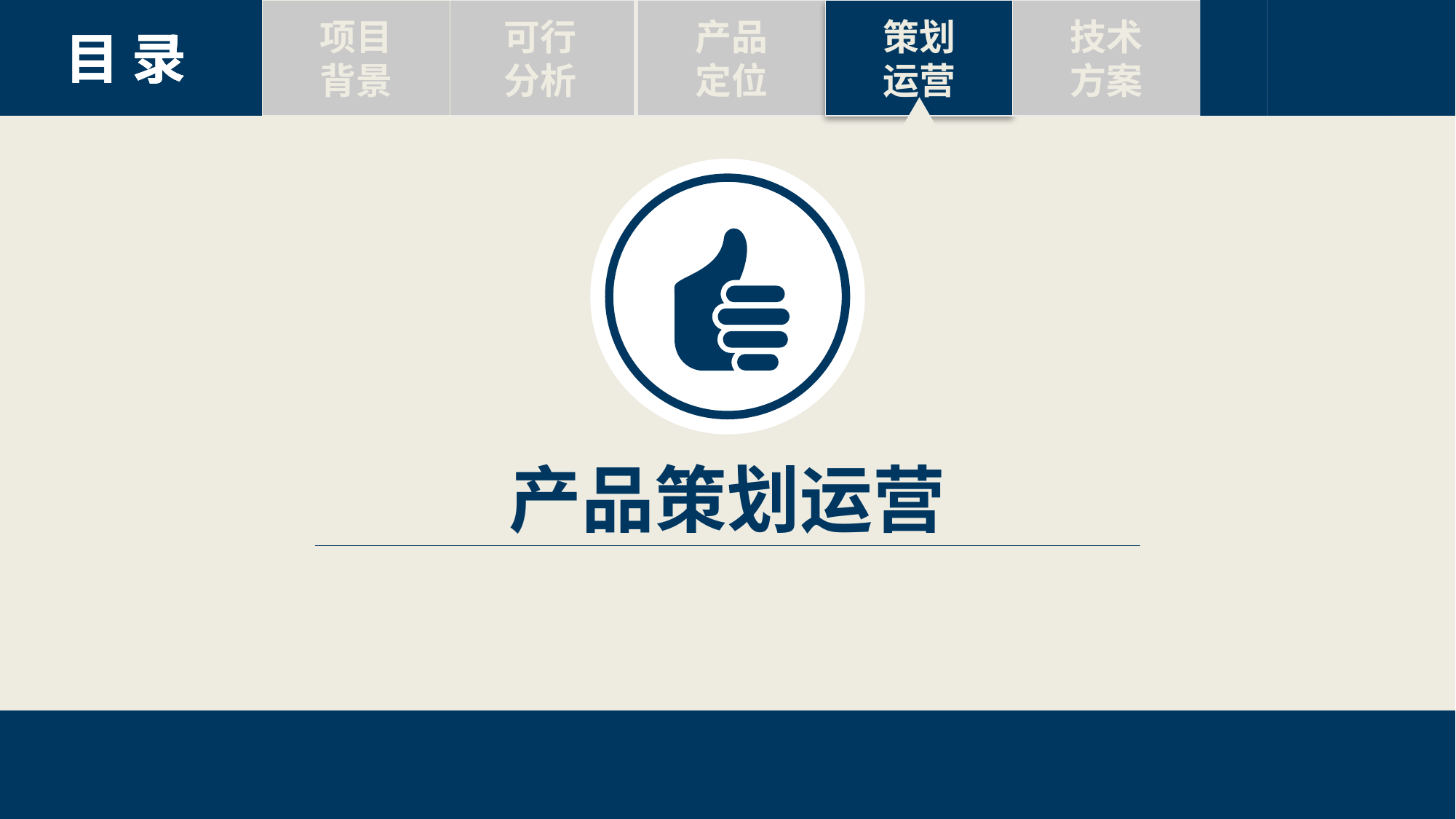

产品
定位
策划
运营
标题六
Text here
标题六
Text here

可行
分析

项目
背景
技术
方案
标题六
Text here
标题六
Text here
标题六
Text here
标题六
Text here

目 录
目 录
目 录
目 录
目 录
目 录
目 录

产品策划运营

11